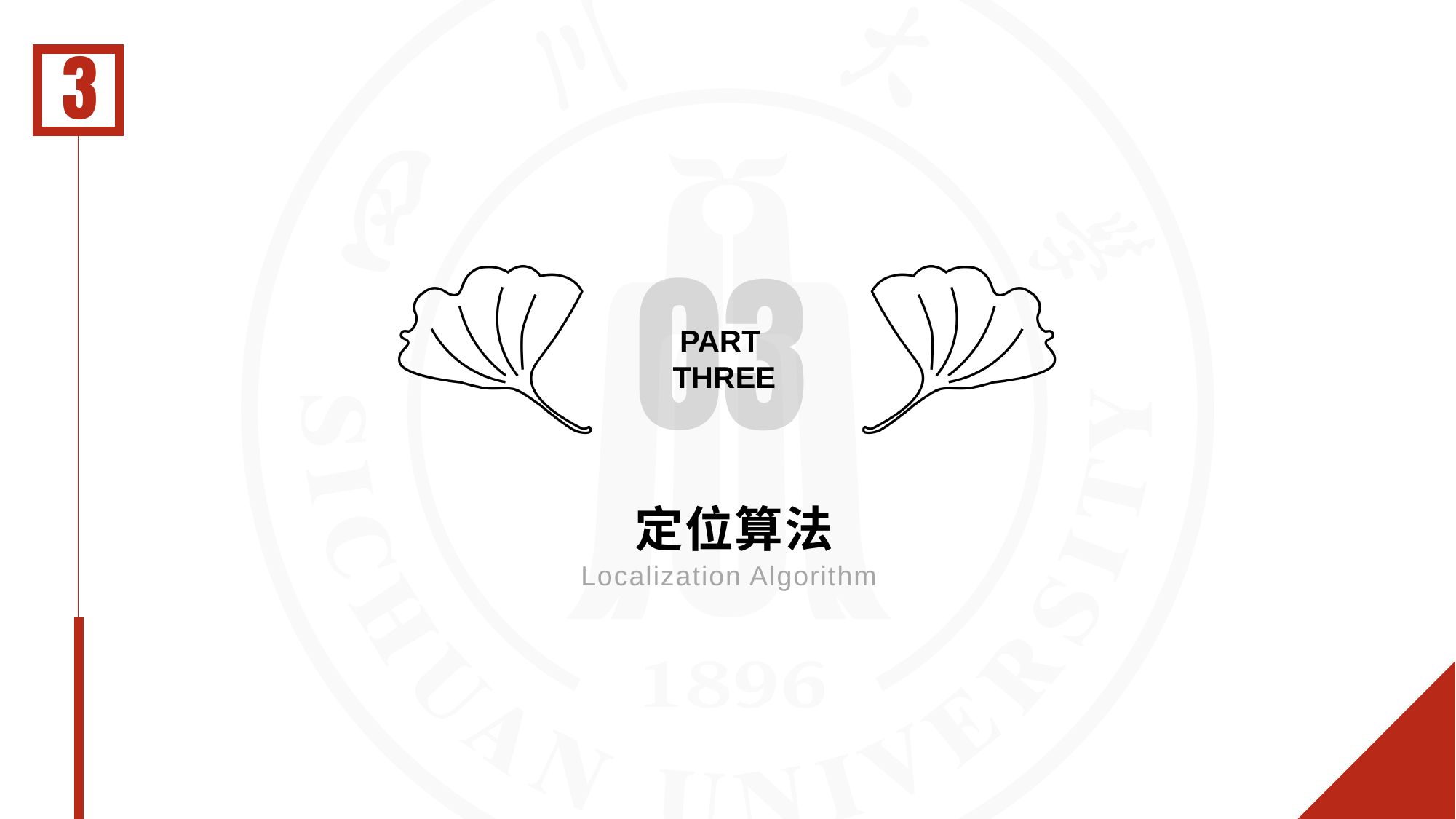

3
03
PART
THREE
# 定位算法
Localization Algorithm